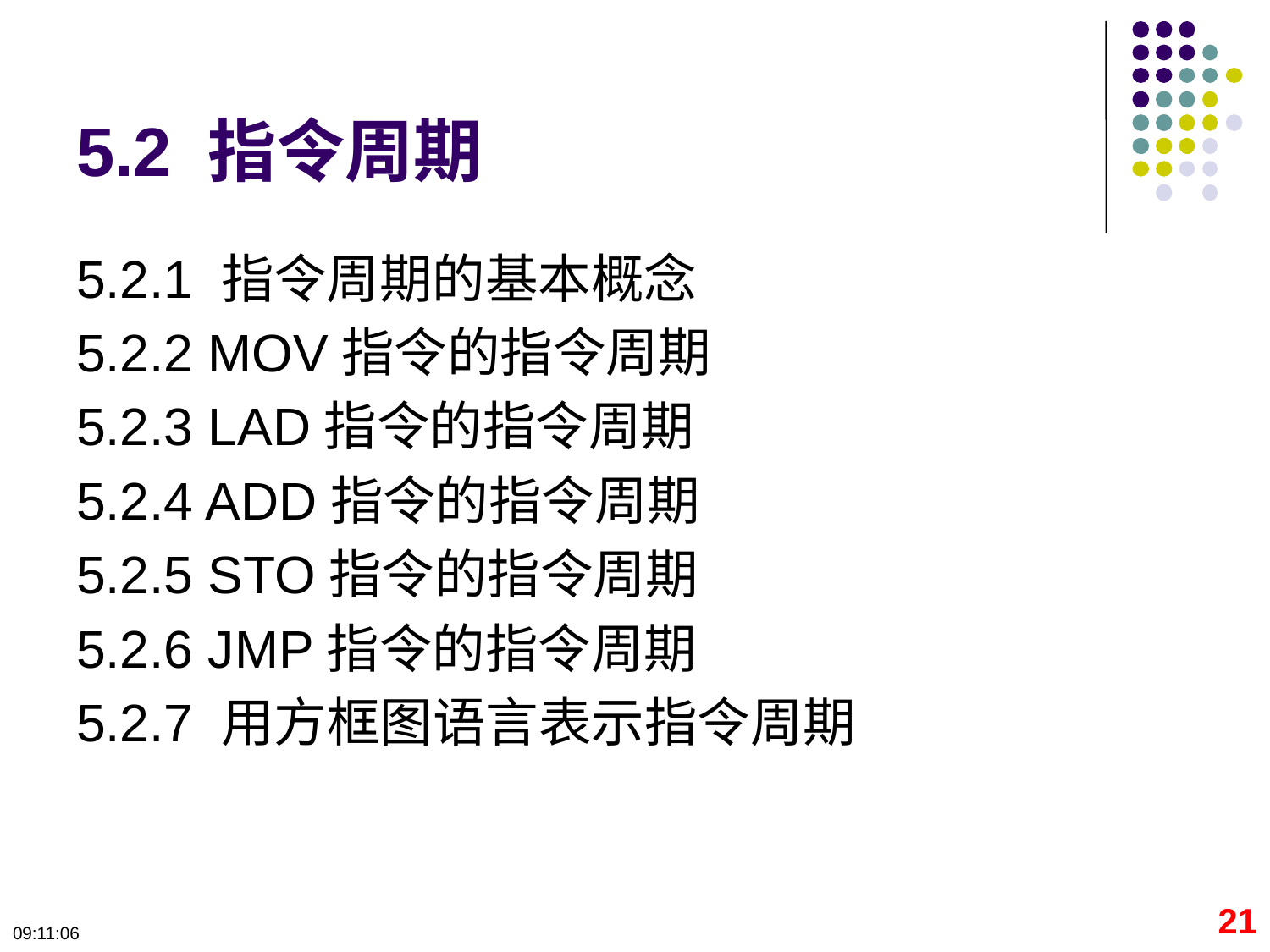

# 5.2 指令周期
5.2.1 指令周期的基本概念
5.2.2 MOV指令的指令周期
5.2.3 LAD指令的指令周期
5.2.4 ADD指令的指令周期
5.2.5 STO指令的指令周期
5.2.6 JMP指令的指令周期
5.2.7 用方框图语言表示指令周期
21
09:11:06